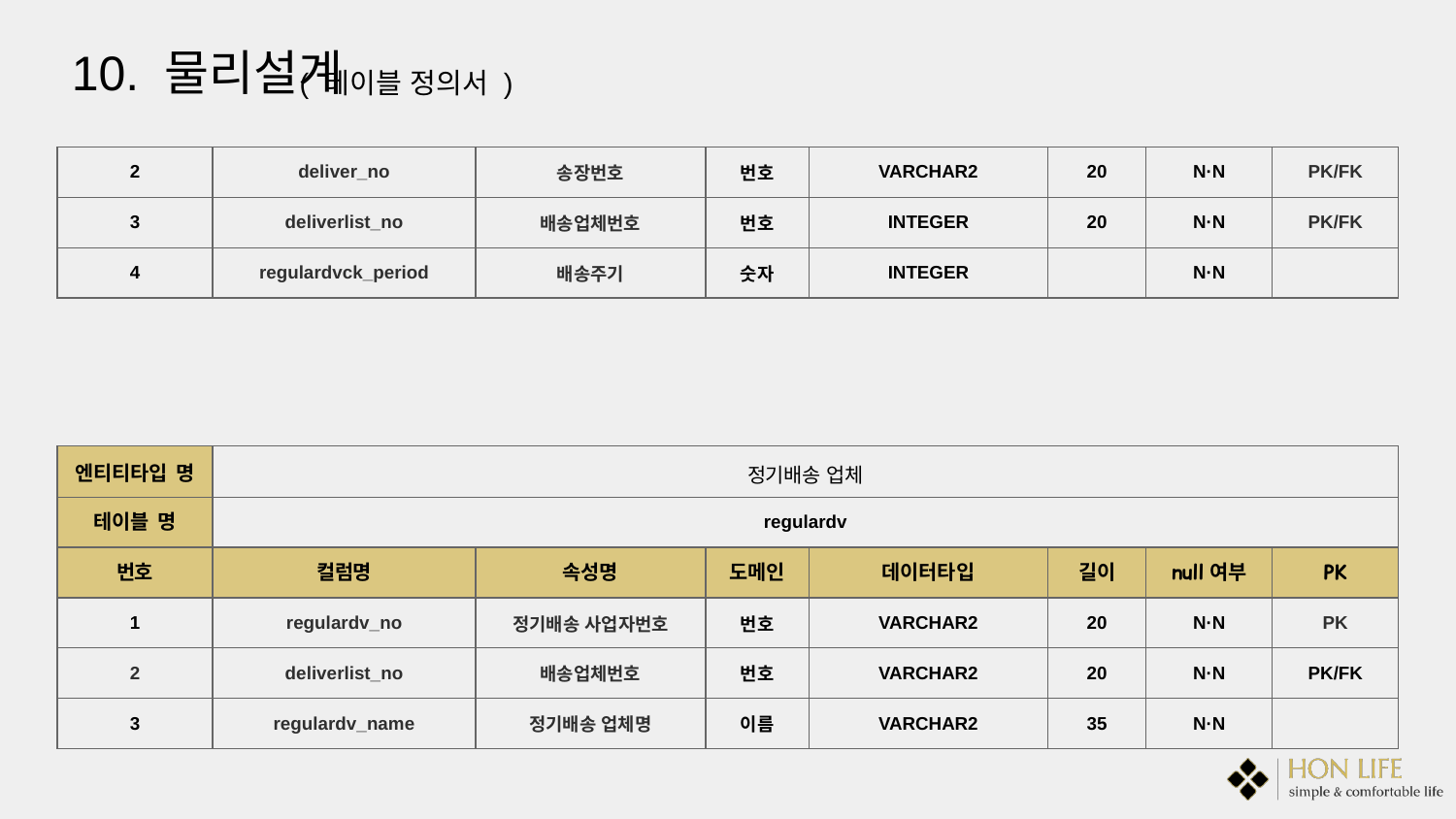

10. 물리설계
( 테이블 정의서 )

| 2 | deliver\_no | 송장번호 | 번호 | VARCHAR2 | 20 | N·N | PK/FK |
| --- | --- | --- | --- | --- | --- | --- | --- |
| 3 | deliverlist\_no | 배송업체번호 | 번호 | INTEGER | 20 | N·N | PK/FK |
| 4 | regulardvck\_period | 배송주기 | 숫자 | INTEGER |  | N·N |  |
| 엔티티타입 명 | 정기배송 업체 |  |  |  |  |  |  |
| --- | --- | --- | --- | --- | --- | --- | --- |
| 테이블 명 | regulardv |  |  |  |  |  |  |
| 번호 | 컬럼명 | 속성명 | 도메인 | 데이터타입 | 길이 | null여부 | PK |
| 1 | regulardv\_no | 정기배송 사업자번호 | 번호 | VARCHAR2 | 20 | N·N | PK |
| 2 | deliverlist\_no | 배송업체번호 | 번호 | VARCHAR2 | 20 | N·N | PK/FK |
| 3 | regulardv\_name | 정기배송 업체명 | 이름 | VARCHAR2 | 35 | N·N |  |